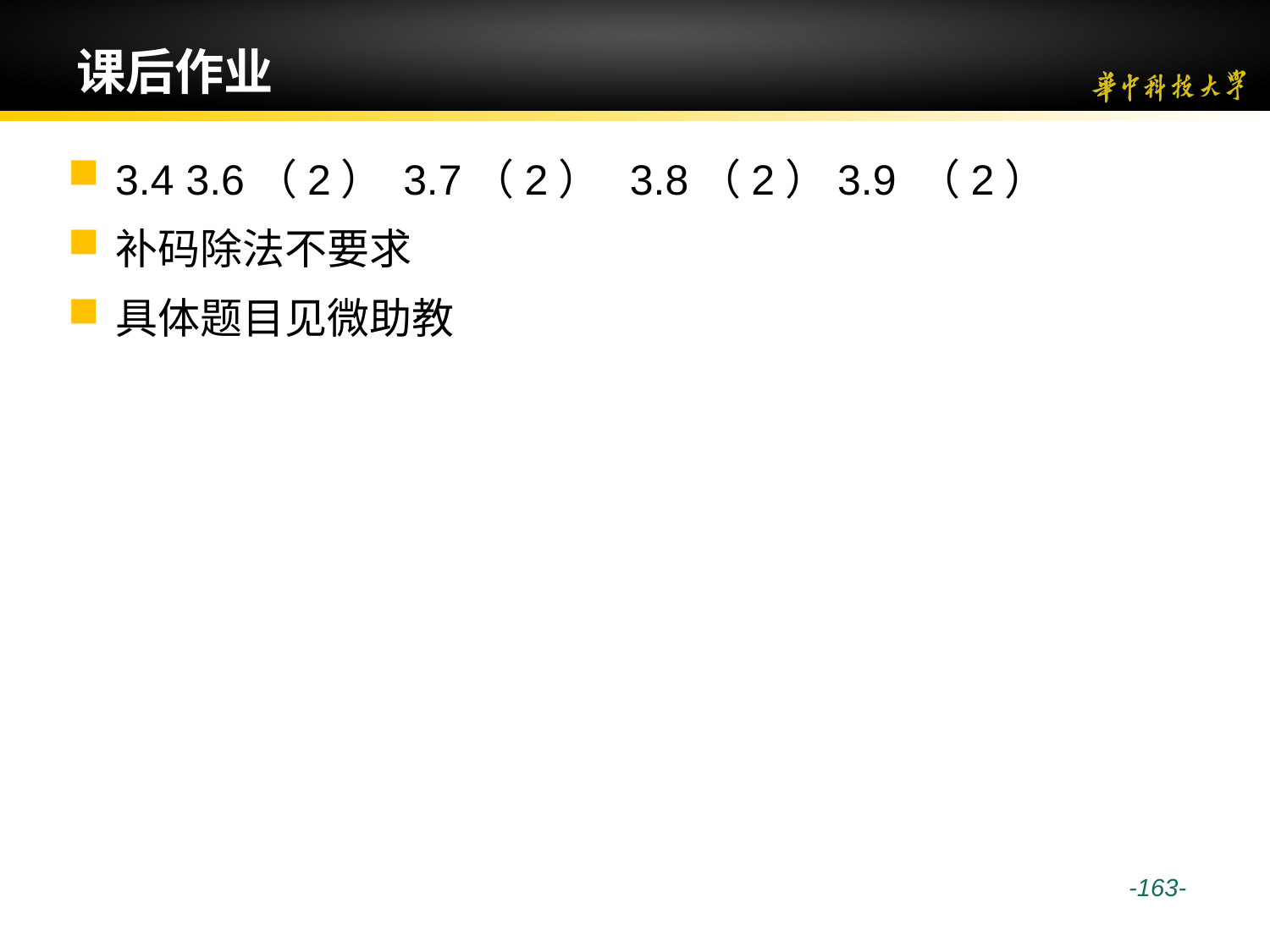

# 课后作业
3.4 3.6（2） 3.7（2）  3.8（2）3.9 （2）
补码除法不要求
具体题目见微助教
 -163-